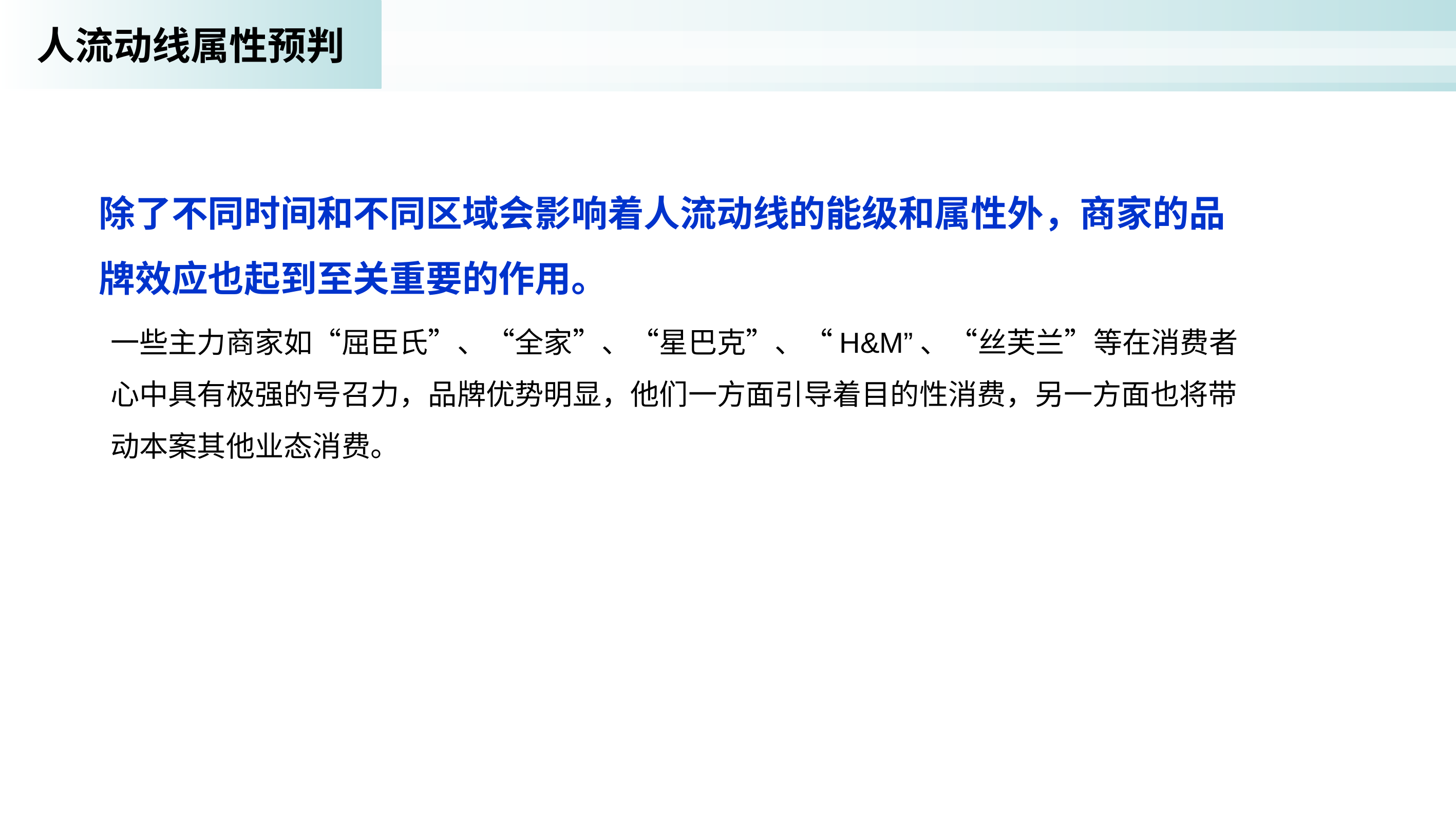

人流动线属性预判
除了不同时间和不同区域会影响着人流动线的能级和属性外，商家的品牌效应也起到至关重要的作用。
一些主力商家如“屈臣氏”、“全家”、“星巴克”、“H&M”、“丝芙兰”等在消费者心中具有极强的号召力，品牌优势明显，他们一方面引导着目的性消费，另一方面也将带动本案其他业态消费。